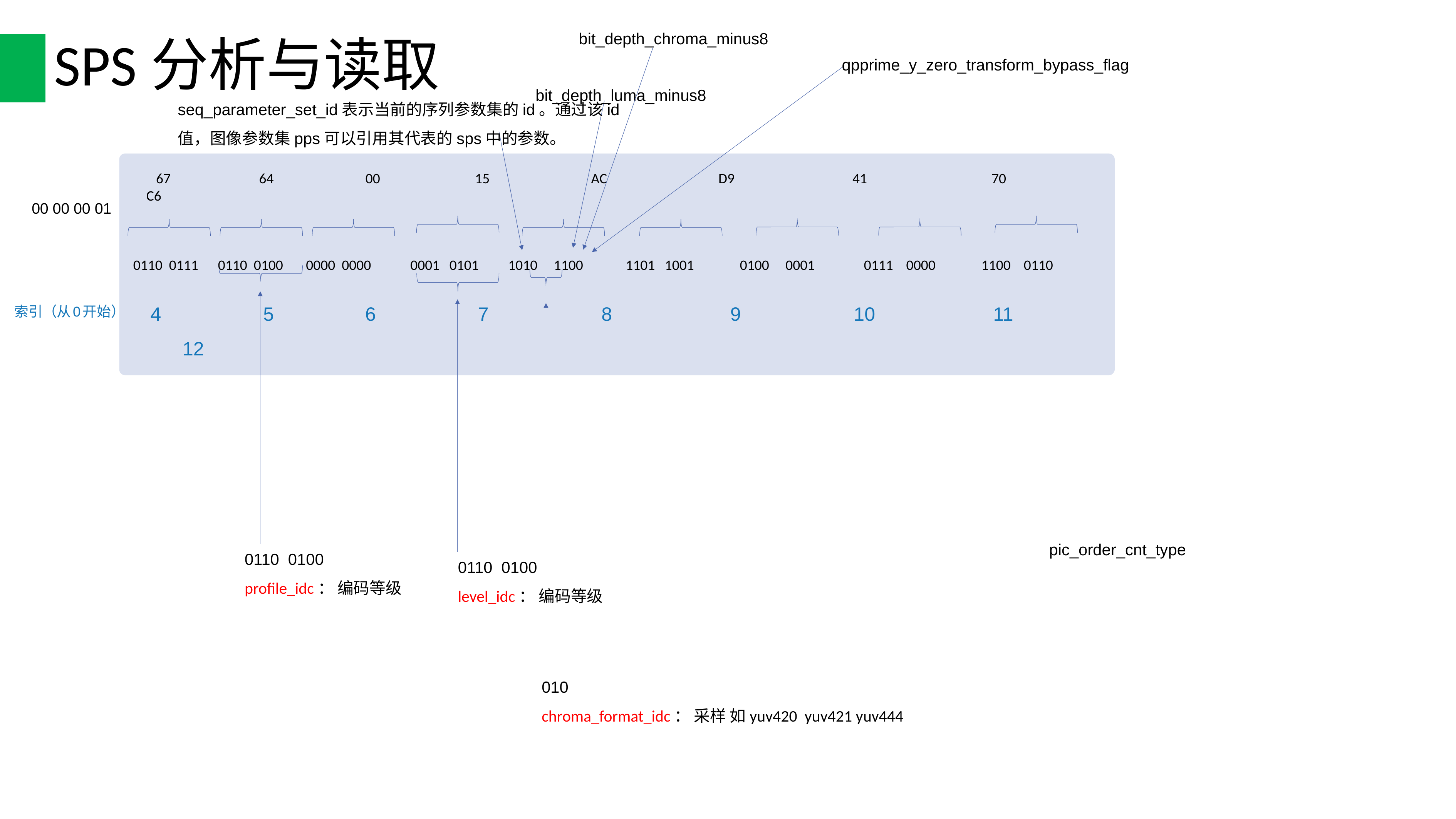

bit_depth_chroma_minus8
# SPS分析与读取
qpprime_y_zero_transform_bypass_flag
bit_depth_luma_minus8
seq_parameter_set_id表示当前的序列参数集的id。通过该id值，图像参数集pps可以引用其代表的sps中的参数。
         67                           64                            00                             15                               AC                                  D9                                    41                                      70                                     C6

  0110  0111      0110  0100       0000  0000            0001   0101         1010     1100             1101   1001              0100     0001               0111    0000              1100    0110

00 00 00 01

0110  0100
profile_idc： 编码等级

0110  0100
level_idc： 编码等级
 4                   5                 6                   7                     8                      9                     10                      11                     12
索引（从0开始）
pic_order_cnt_type
010
chroma_format_idc： 采样 如yuv420  yuv421 yuv444